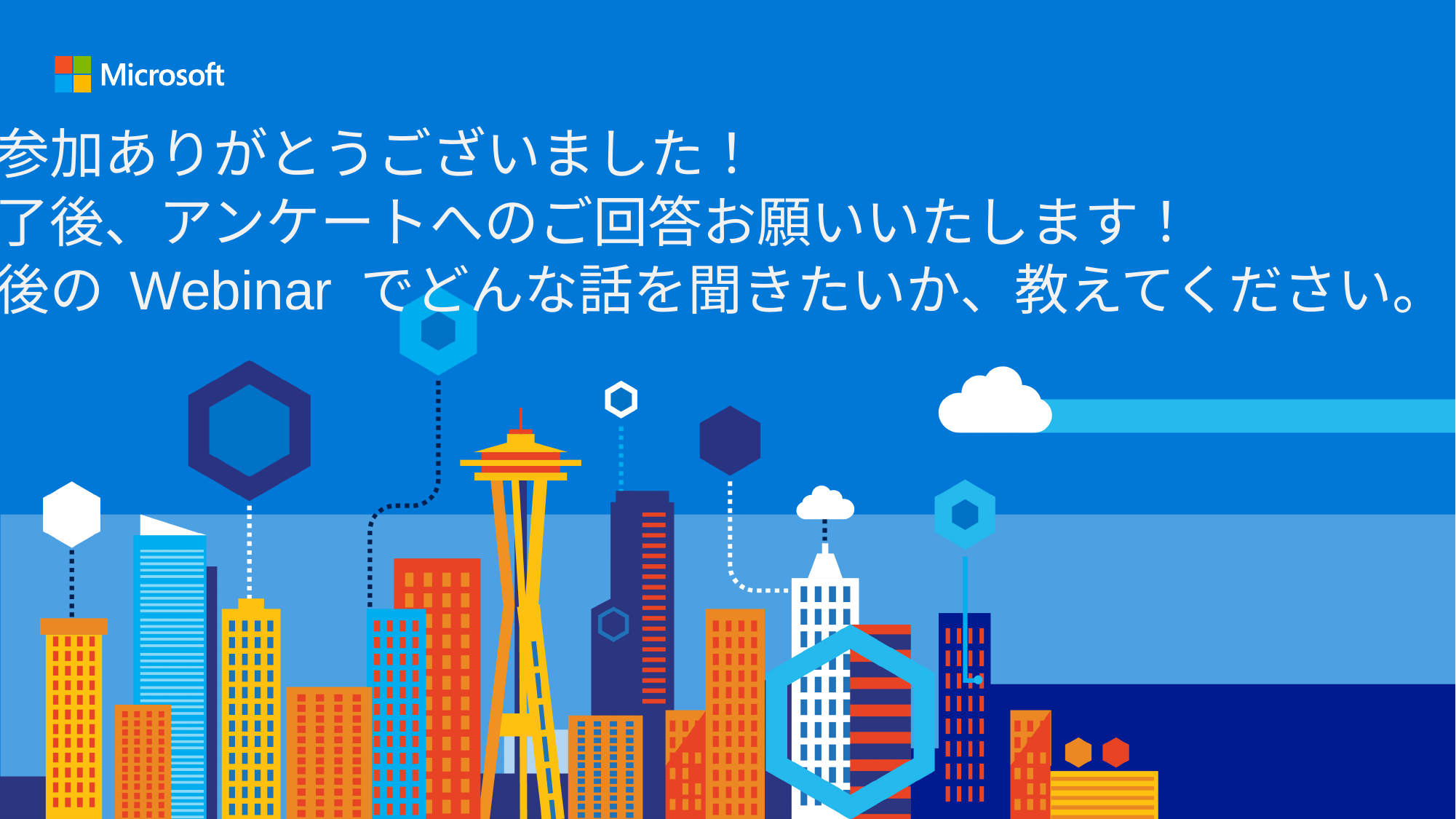

ご参加ありがとうございました！
終了後、アンケートへのご回答お願いいたします！
今後の Webinar でどんな話を聞きたいか、教えてください。